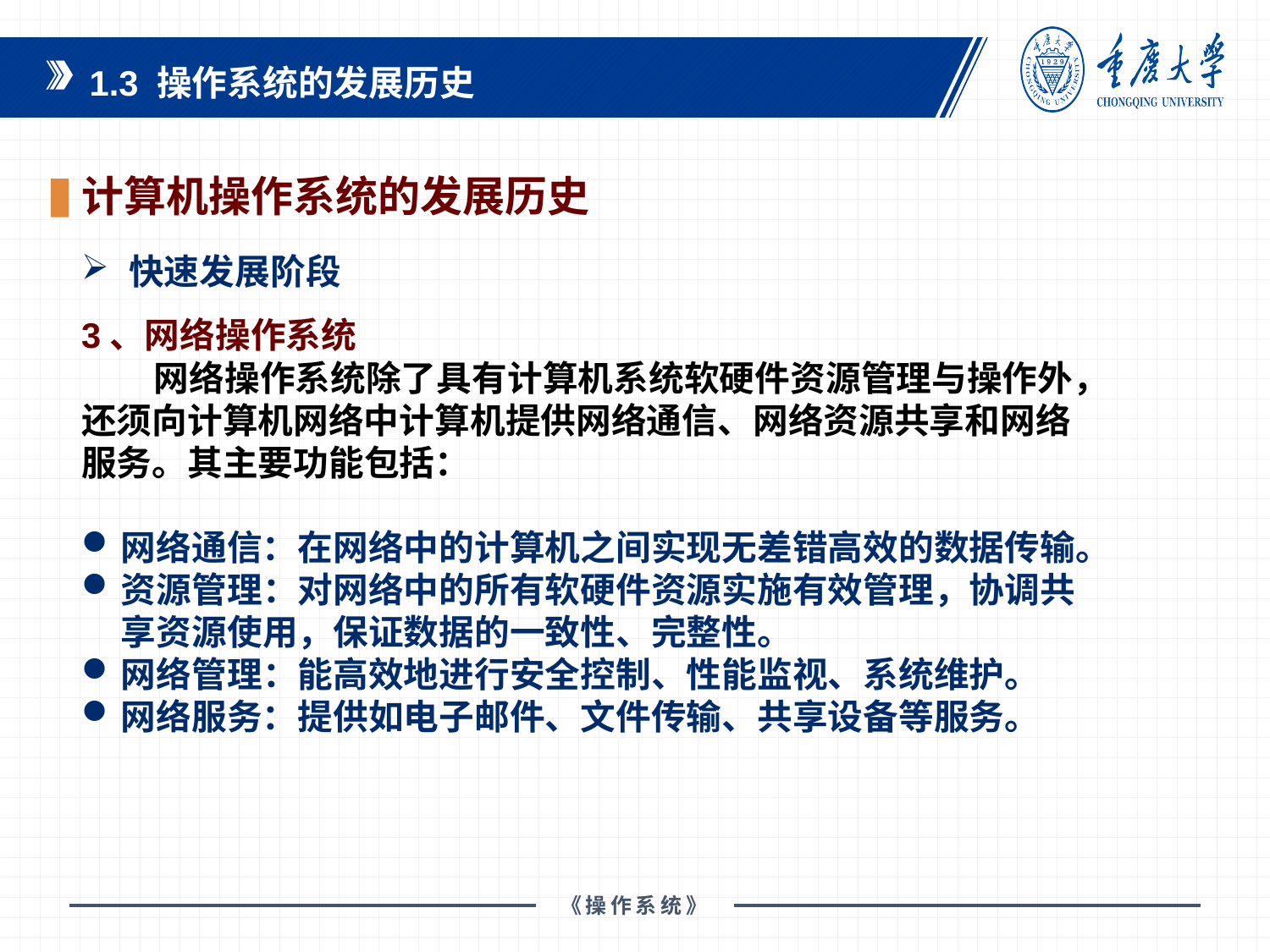

1.3 操作系统的发展历史
计算机操作系统的发展历史

快速发展阶段
3、网络操作系统
        网络操作系统除了具有计算机系统软硬件资源管理与操作外，还须向计算机网络中计算机提供网络通信、网络资源共享和网络服务。其主要功能包括：

网络通信：在网络中的计算机之间实现无差错高效的数据传输。
资源管理：对网络中的所有软硬件资源实施有效管理，协调共享资源使用，保证数据的一致性、完整性。
网络管理：能高效地进行安全控制、性能监视、系统维护。
网络服务：提供如电子邮件、文件传输、共享设备等服务。